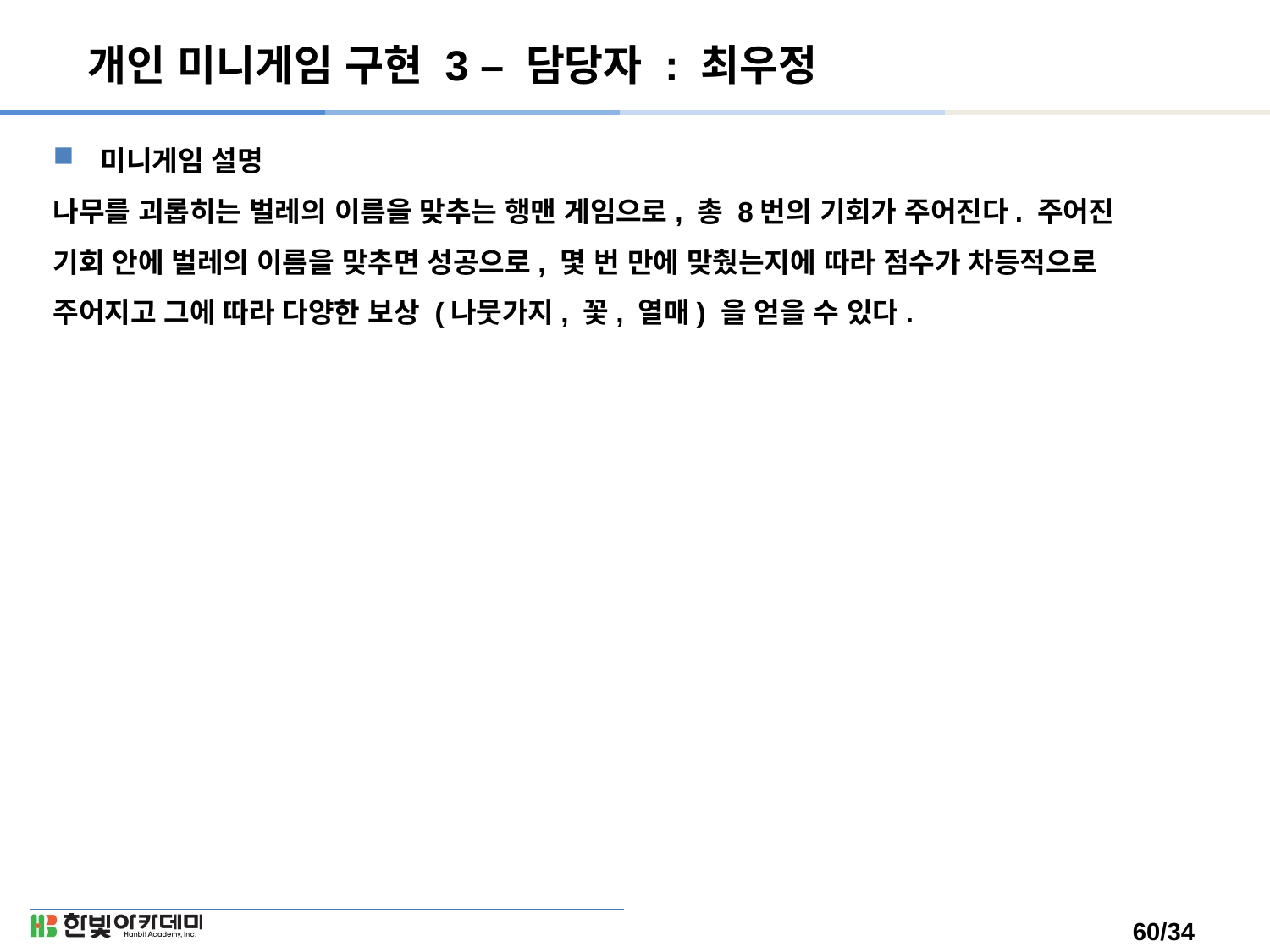

# 개인 미니게임 구현 3 – 담당자 : 최우정
미니게임 설명
나무를 괴롭히는 벌레의 이름을 맞추는 행맨 게임으로, 총 8번의 기회가 주어진다. 주어진 기회 안에 벌레의 이름을 맞추면 성공으로, 몇 번 만에 맞췄는지에 따라 점수가 차등적으로 주어지고 그에 따라 다양한 보상 (나뭇가지, 꽃, 열매) 을 얻을 수 있다.